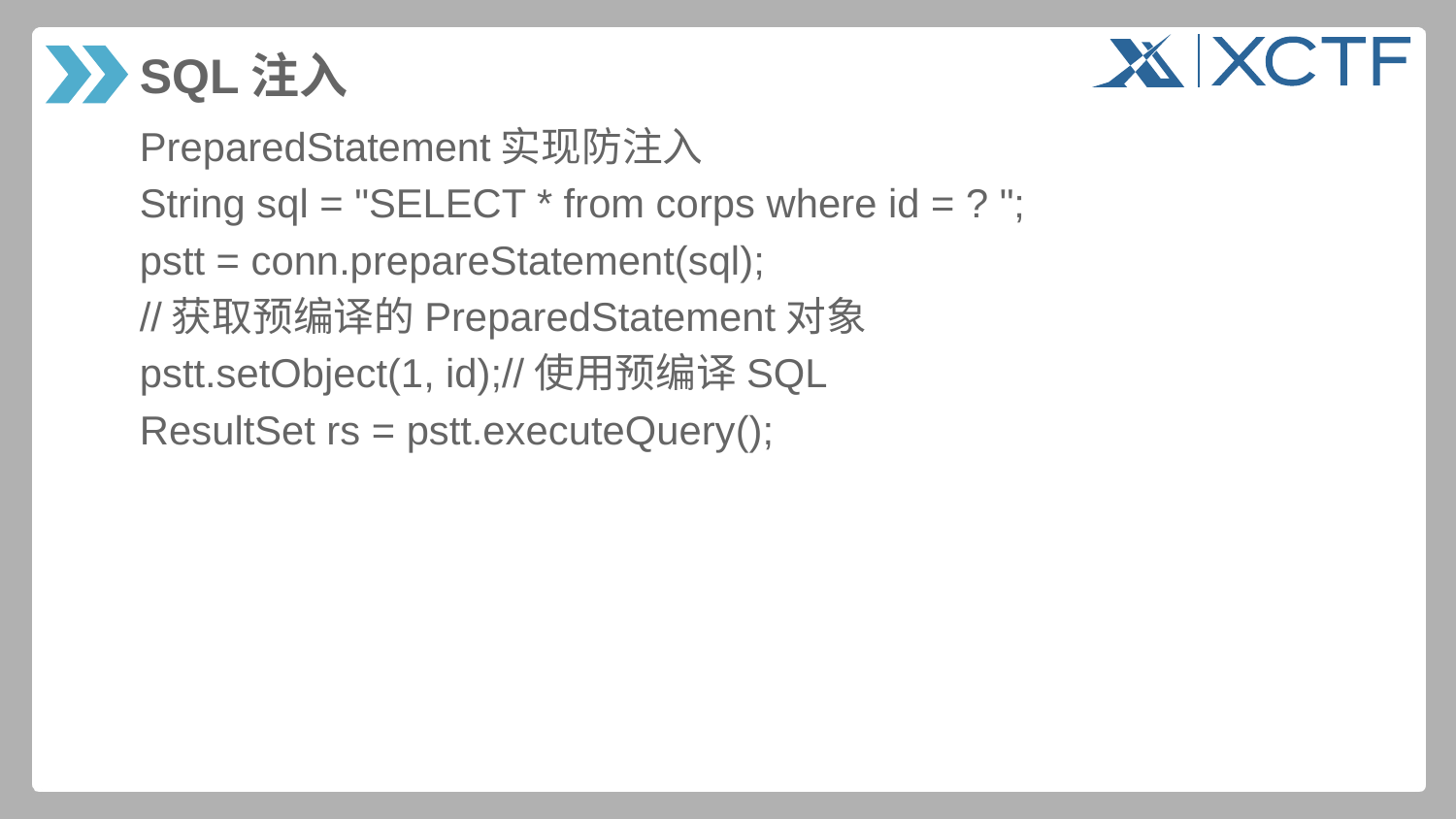

# SQL注入
PreparedStatement实现防注入
String sql = "SELECT * from corps where id = ? ";
pstt = conn.prepareStatement(sql);
//获取预编译的PreparedStatement对象
pstt.setObject(1, id);//使用预编译SQL
ResultSet rs = pstt.executeQuery();